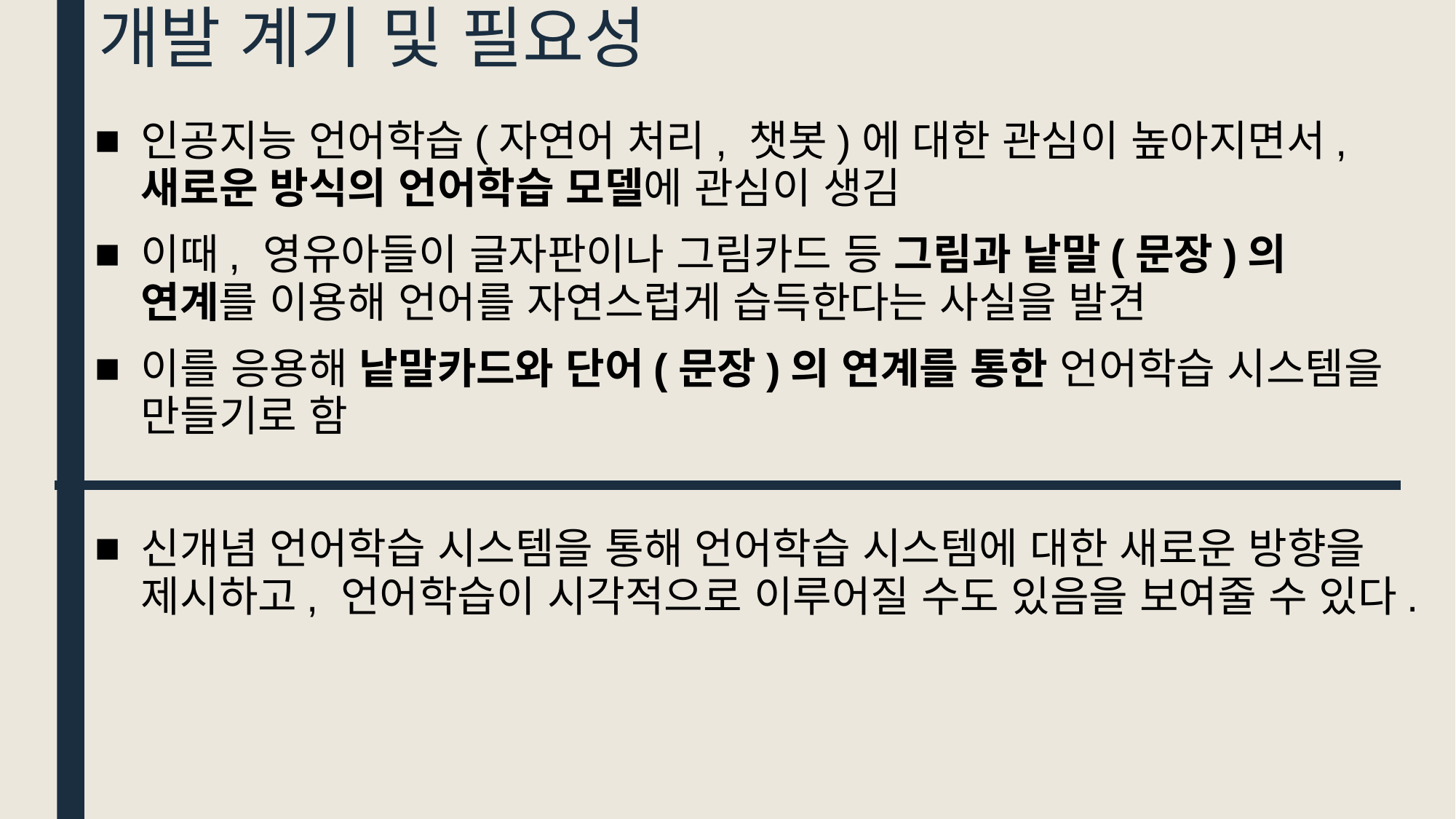

# 개발 계기 및 필요성
인공지능 언어학습(자연어 처리, 챗봇)에 대한 관심이 높아지면서, 새로운 방식의 언어학습 모델에 관심이 생김
이때, 영유아들이 글자판이나 그림카드 등 그림과 낱말(문장)의 연계를 이용해 언어를 자연스럽게 습득한다는 사실을 발견
이를 응용해 낱말카드와 단어(문장)의 연계를 통한 언어학습 시스템을 만들기로 함

신개념 언어학습 시스템을 통해 언어학습 시스템에 대한 새로운 방향을 제시하고, 언어학습이 시각적으로 이루어질 수도 있음을 보여줄 수 있다.